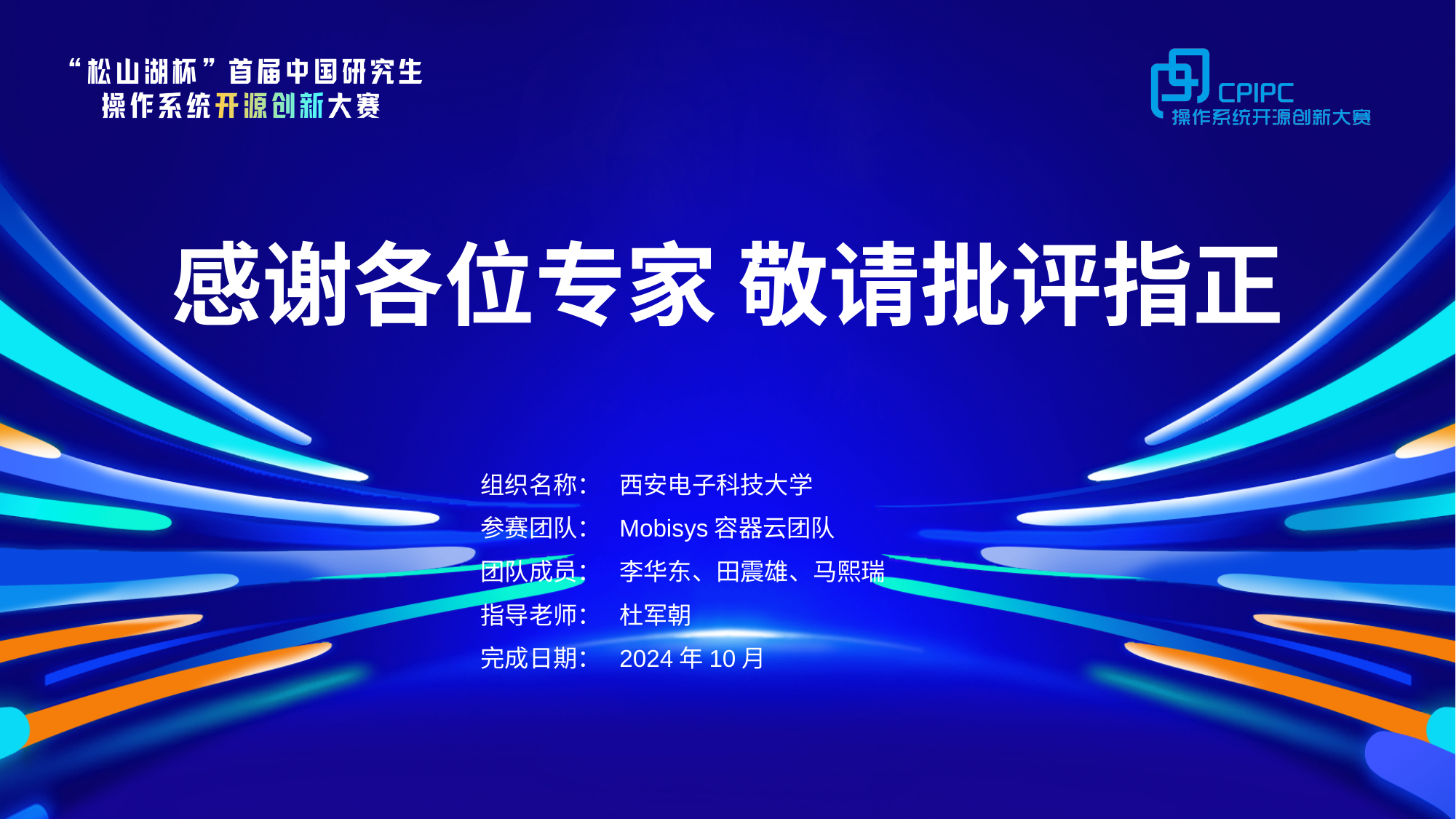

# 感谢各位专家 敬请批评指正
组织名称：
西安电子科技大学

Mobisys容器云团队

参赛团队：
团队成员：
李华东、田震雄、马熙瑞

杜军朝

指导老师：
2024年10月

完成日期：